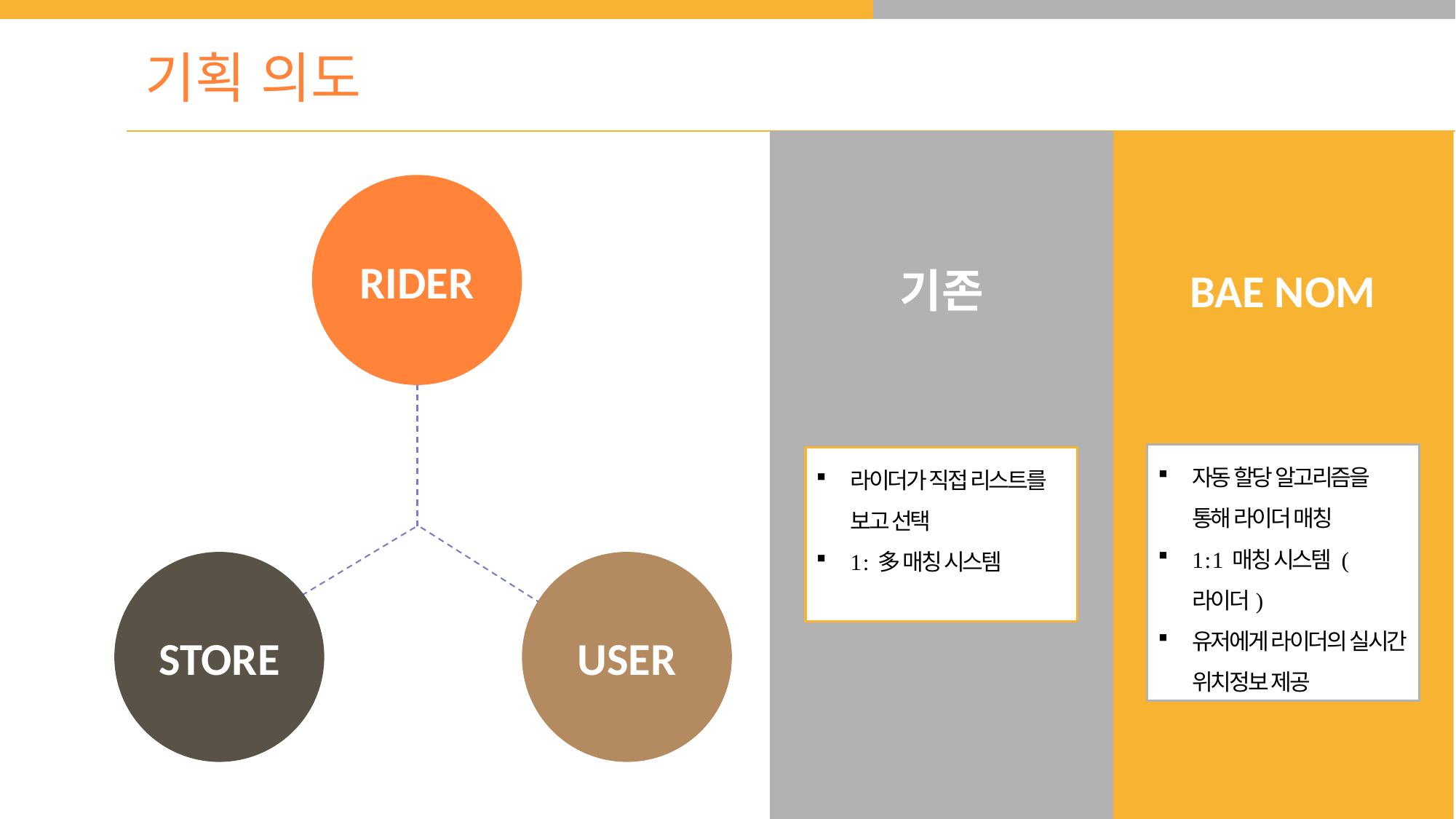

기획 의도

RIDER
기존
BAE NOM
자동 할당 알고리즘을 통해 라이더 매칭
1 : 1 매칭 시스템 (라이더)
유저에게 라이더의 실시간 위치정보 제공
라이더가 직접 리스트를 보고 선택
1 : 多 매칭 시스템

USER
STORE